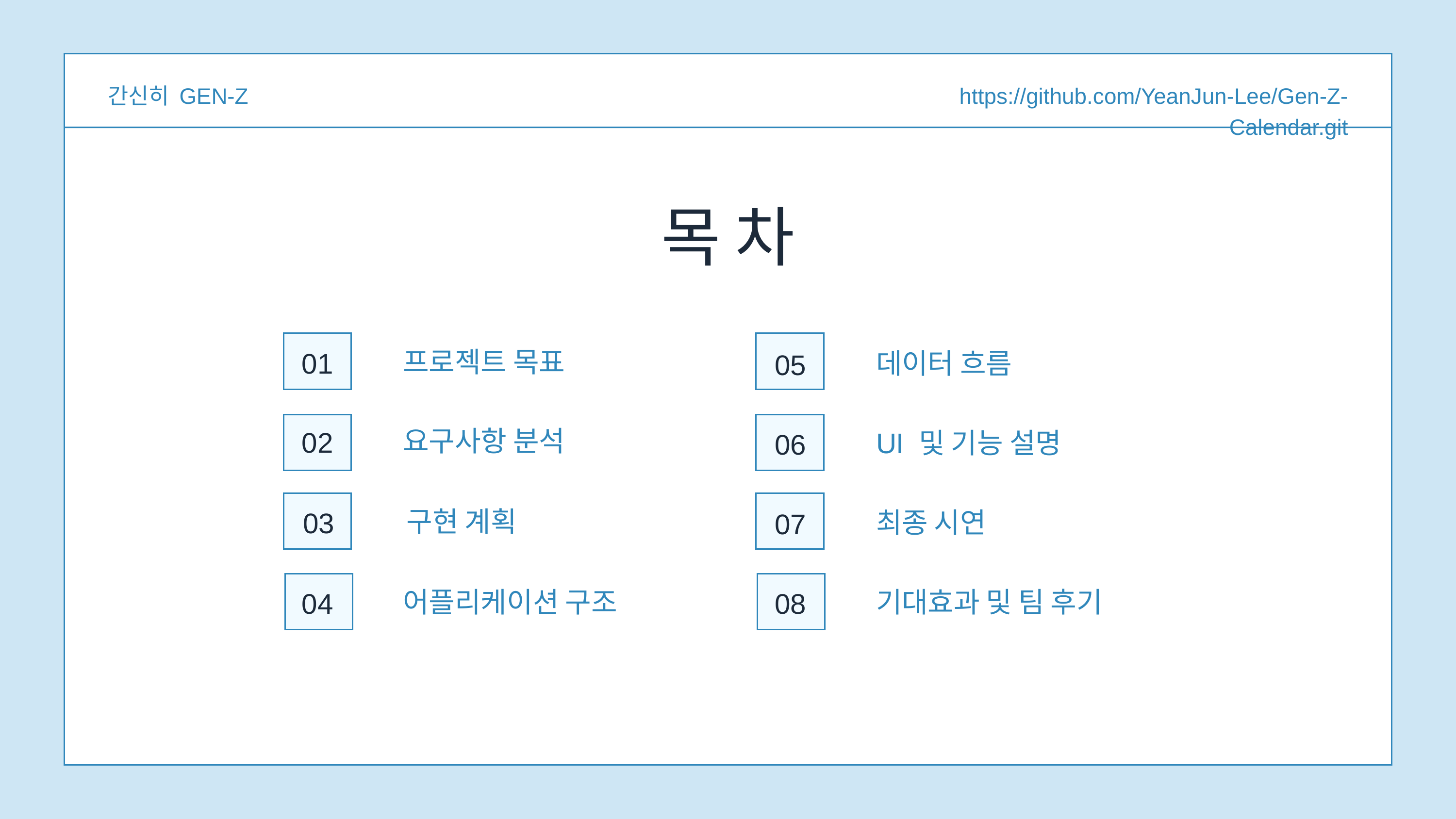

간신히 GEN-Z
https://github.com/YeanJun-Lee/Gen-Z-Calendar.git

목 차

프로젝트 목표
01
데이터 흐름
05

요구사항 분석
02
UI 및 기능 설명
06

구현 계획
최종 시연
03
07

어플리케이션 구조
기대효과 및 팀 후기
04
08